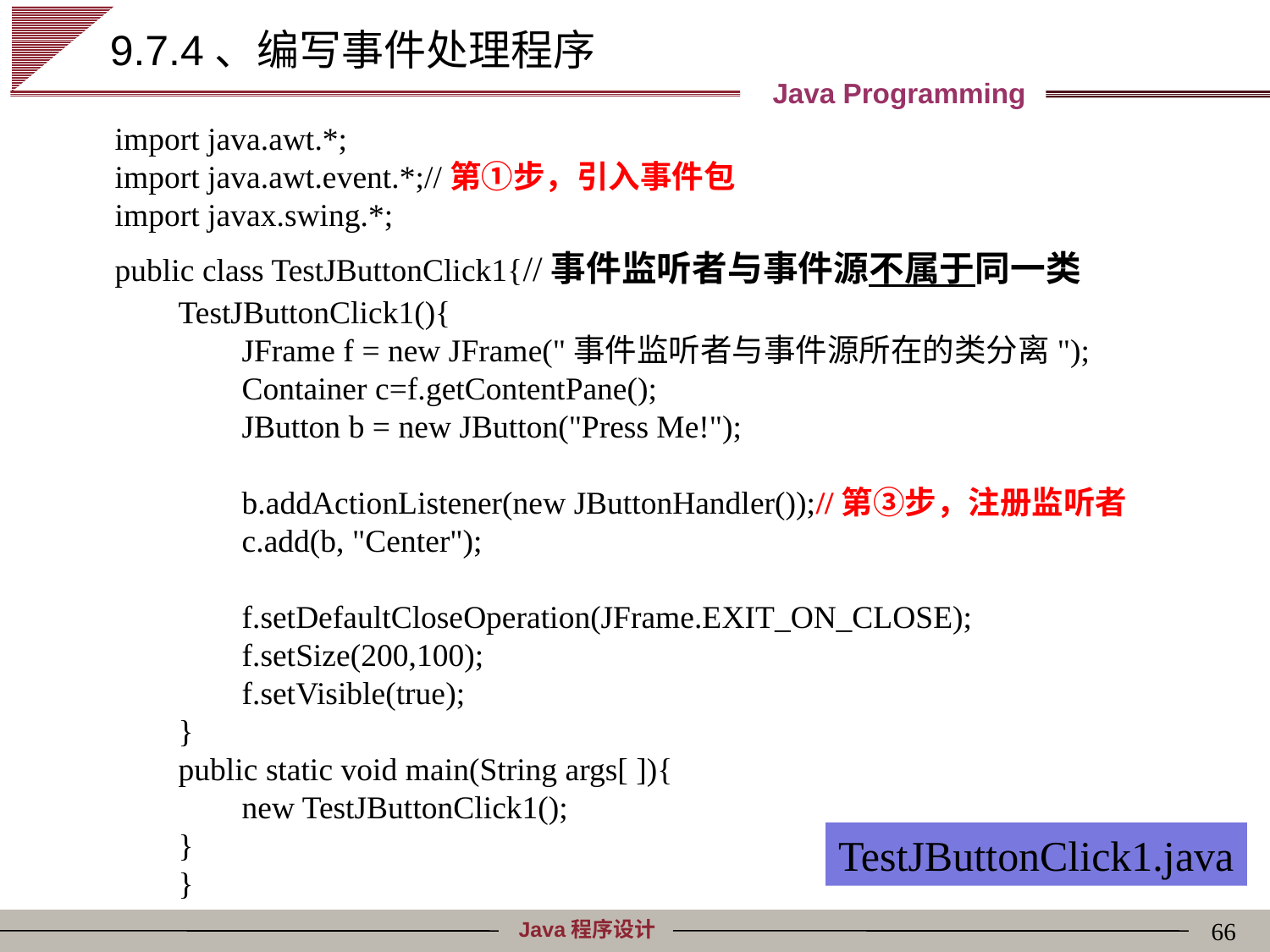

# 9.7.4、编写事件处理程序
import java.awt.*;
import java.awt.event.*;//第①步，引入事件包
import javax.swing.*;
public class TestJButtonClick1{//事件监听者与事件源不属于同一类
TestJButtonClick1(){
JFrame f = new JFrame("事件监听者与事件源所在的类分离");
Container c=f.getContentPane();
JButton b = new JButton("Press Me!");

b.addActionListener(new JButtonHandler());//第③步，注册监听者
c.add(b, "Center");

f.setDefaultCloseOperation(JFrame.EXIT_ON_CLOSE);
f.setSize(200,100);
f.setVisible(true);
}
public static void main(String args[ ]){
new TestJButtonClick1();
}
}
TestJButtonClick1.java